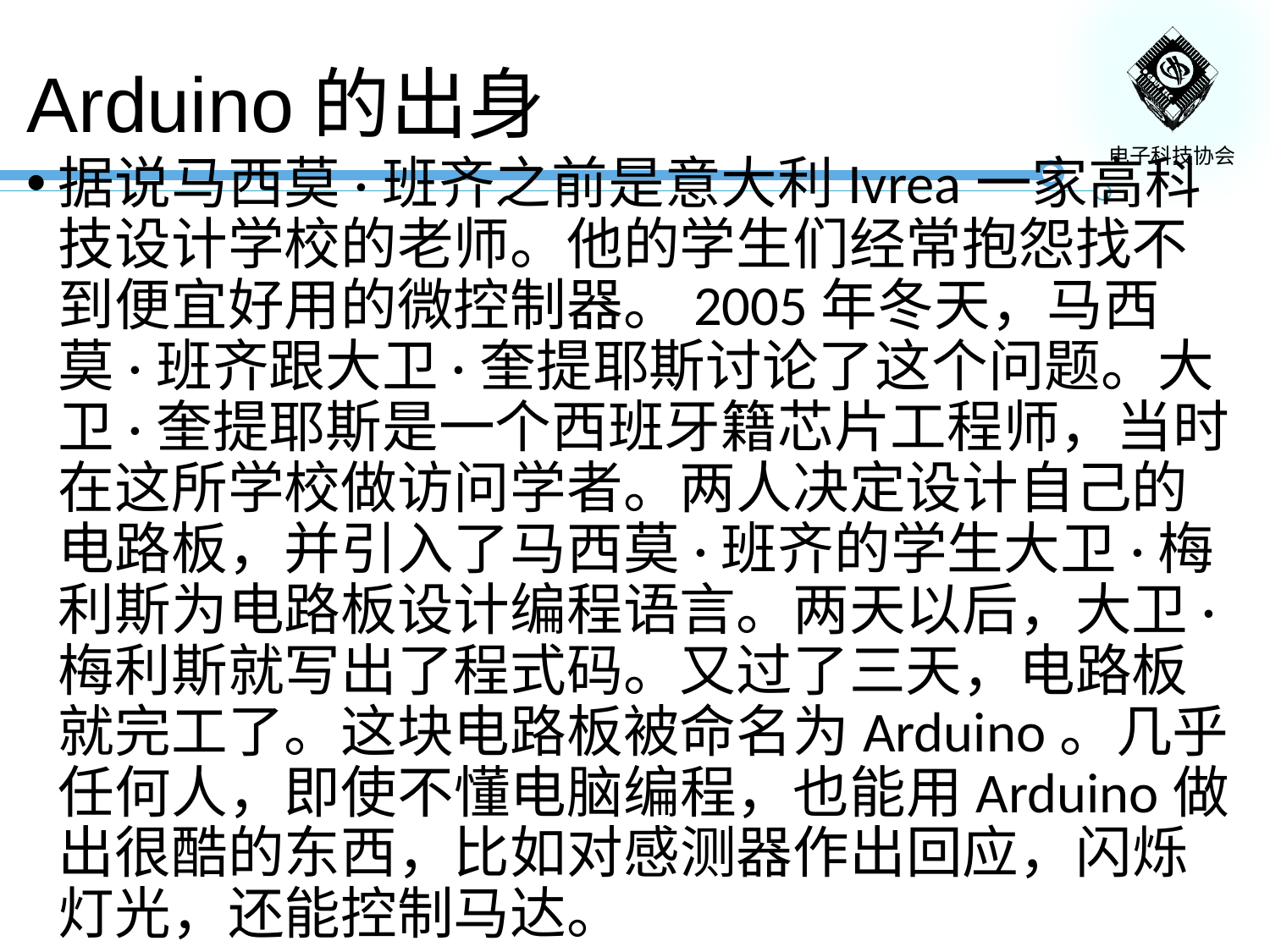

# Arduino的出身
据说马西莫·班齐之前是意大利Ivrea一家高科技设计学校的老师。他的学生们经常抱怨找不到便宜好用的微控制器。2005年冬天，马西莫·班齐跟大卫·奎提耶斯讨论了这个问题。大卫·奎提耶斯是一个西班牙籍芯片工程师，当时在这所学校做访问学者。两人决定设计自己的电路板，并引入了马西莫·班齐的学生大卫·梅利斯为电路板设计编程语言。两天以后，大卫·梅利斯就写出了程式码。又过了三天，电路板就完工了。这块电路板被命名为Arduino。几乎任何人，即使不懂电脑编程，也能用Arduino做出很酷的东西，比如对感测器作出回应，闪烁灯光，还能控制马达。